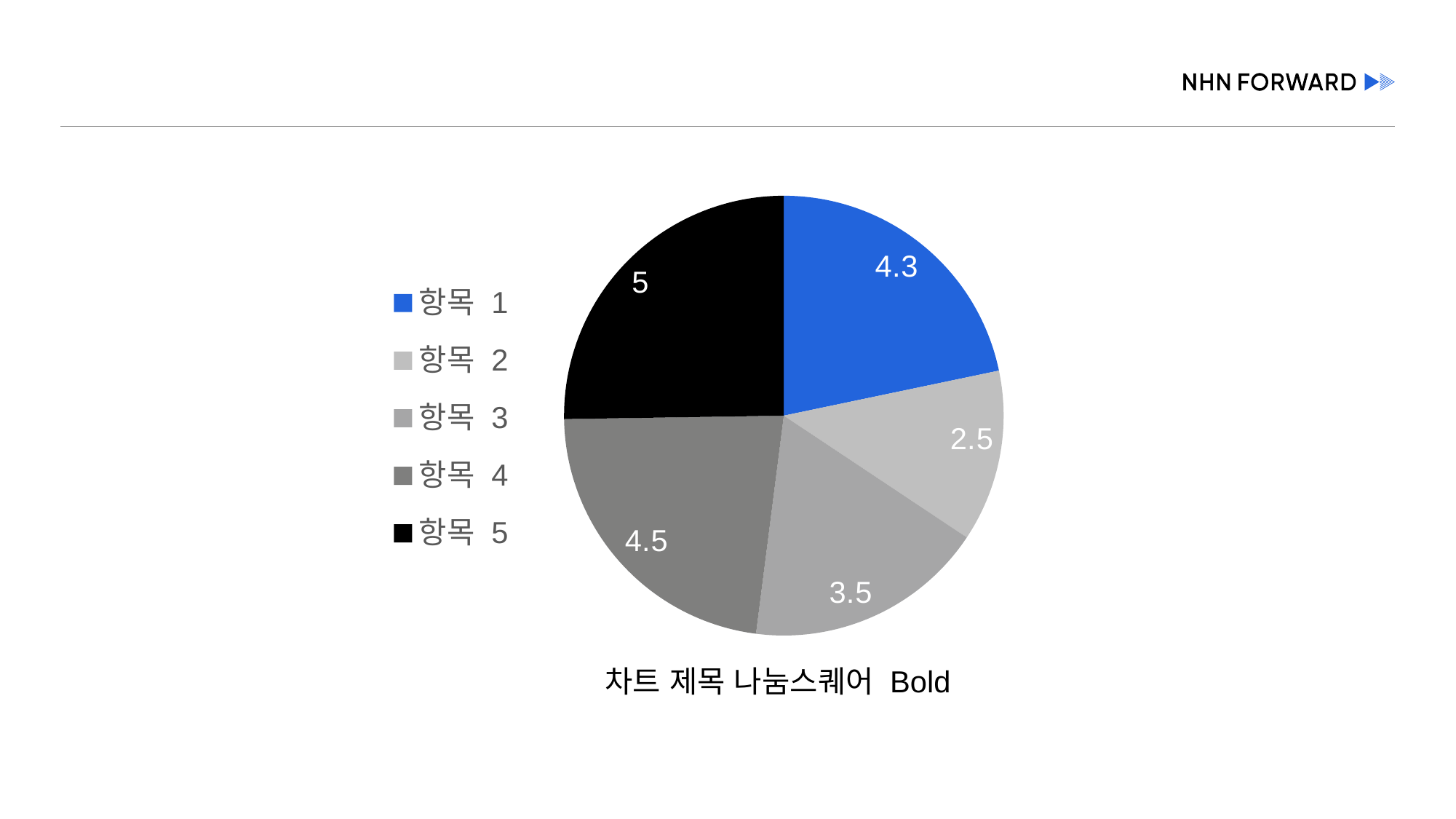

#

### Chart

| Category | 계열 1 |
|---|---|
| 항목 1 | 4.3 |
| 항목 2 | 2.5 |
| 항목 3 | 3.5 |
| 항목 4 | 4.5 |
| 항목 5 | 5.0 |
차트 제목 나눔스퀘어 Bold